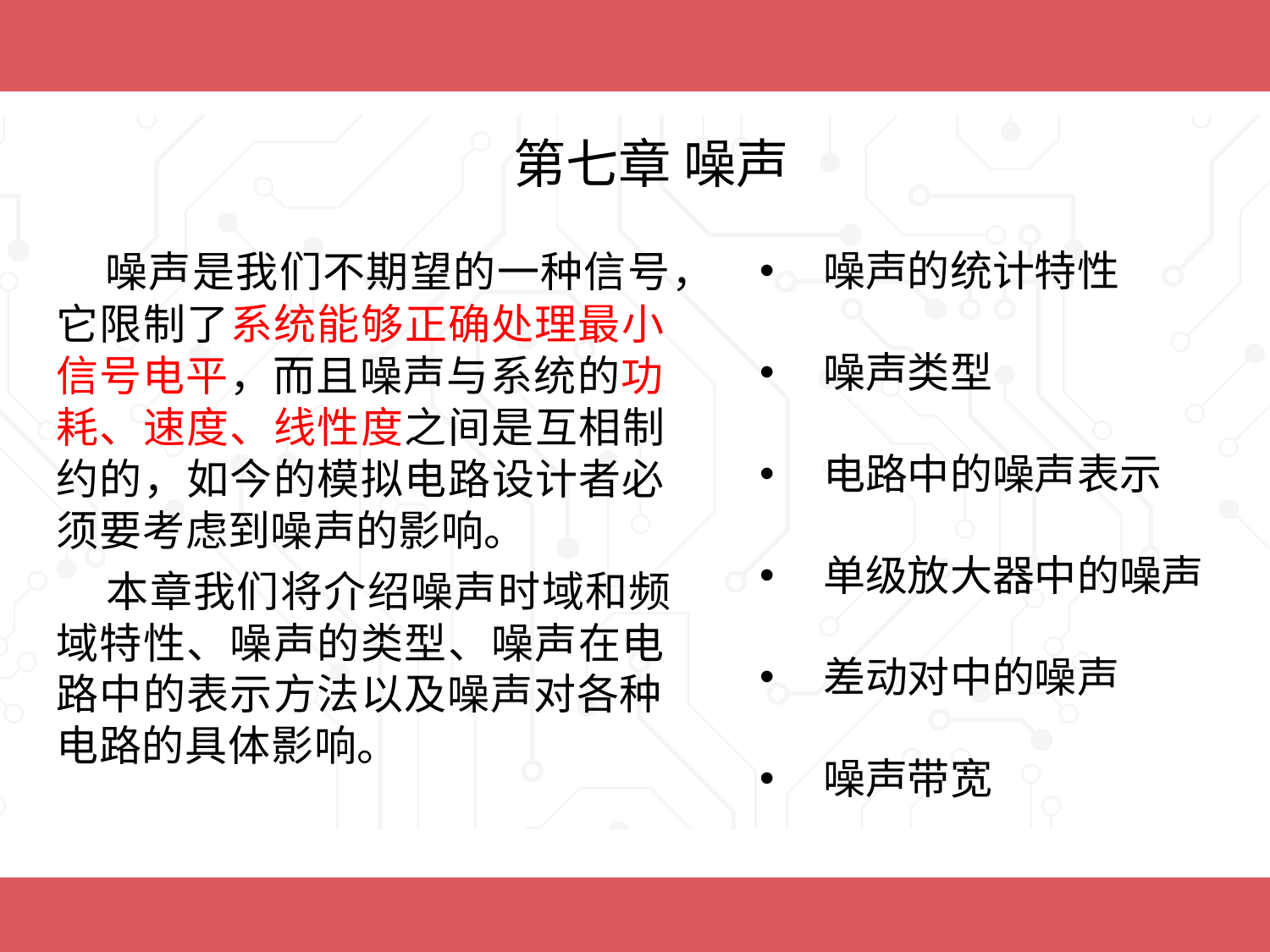

第七章 噪声

噪声的统计特性
噪声类型
电路中的噪声表示
单级放大器中的噪声
差动对中的噪声
噪声带宽
噪声是我们不期望的一种信号，它限制了系统能够正确处理最小信号电平，而且噪声与系统的功耗、速度、线性度之间是互相制约的，如今的模拟电路设计者必须要考虑到噪声的影响。
本章我们将介绍噪声时域和频域特性、噪声的类型、噪声在电路中的表示方法以及噪声对各种电路的具体影响。